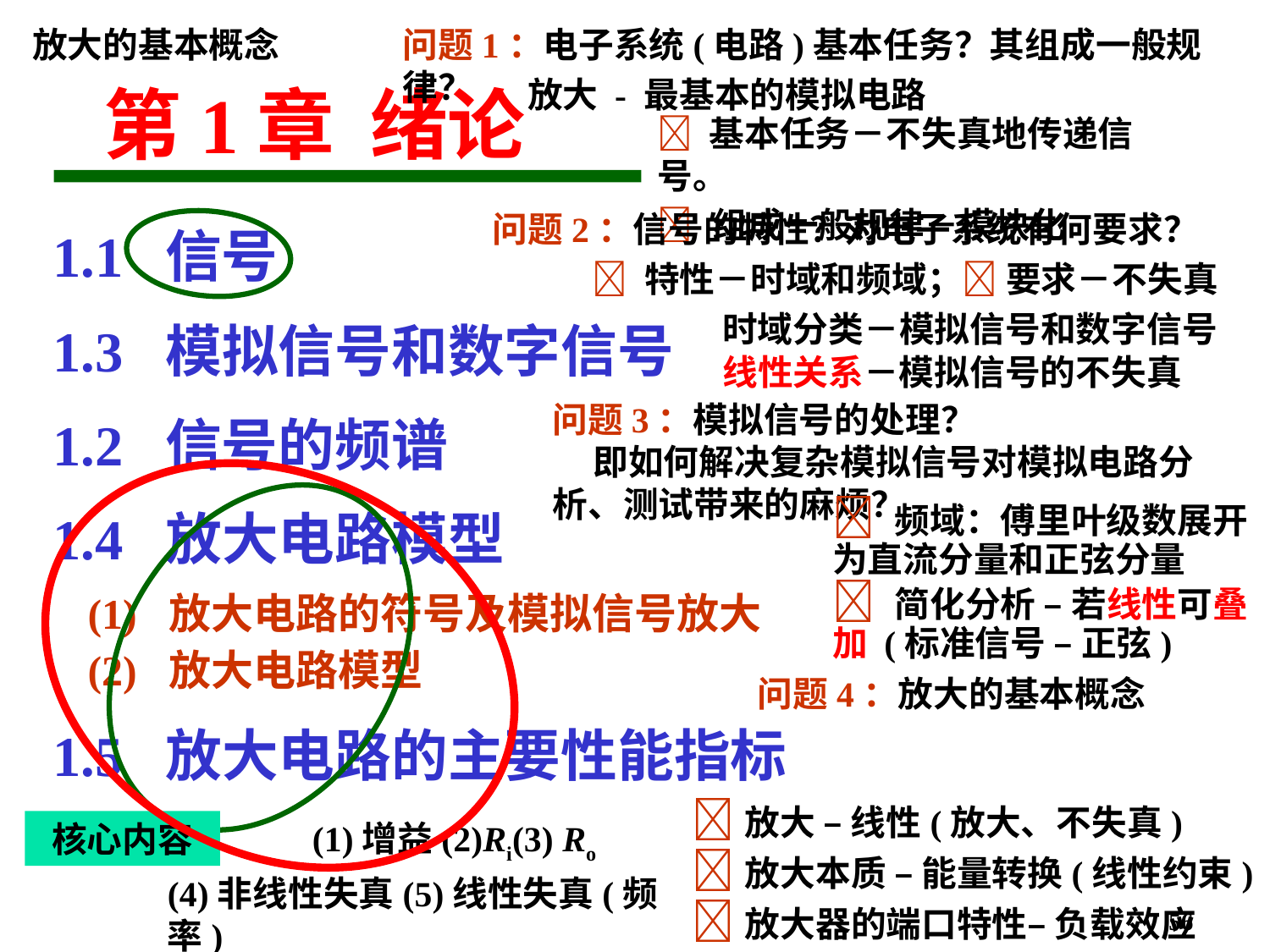

# 第1章  绪论
放大的基本概念
问题1：电子系统(电路)基本任务？其组成一般规律？
放大 - 最基本的模拟电路
• 基本任务－不失真地传递信号。
• 组成一般规律－模块化

问题2：信号的特性？对电子系统有何要求？
1.1  信号
• 特性－时域和频域；• 要求－不失真
时域分类－模拟信号和数字信号
线性关系－模拟信号的不失真
1.3  模拟信号和数字信号
问题3：模拟信号的处理？
    即如何解决复杂模拟信号对模拟电路分析、测试带来的麻烦？
1.2  信号的频谱

• 频域：傅里叶级数展开为直流分量和正弦分量
• 简化分析 – 若线性可叠加 (标准信号 – 正弦)
1.4  放大电路模型

(1)  放大电路的符号及模拟信号放大
(2)  放大电路模型
问题4：放大的基本概念
1.5  放大电路的主要性能指标
•放大 – 线性(放大、不失真)
•放大本质 – 能量转换(线性约束)
•放大器的端口特性– 负载效应
(1)增益(2)Ri(3) Ro
核心内容
(4)非线性失真(5)线性失真(频率)
56